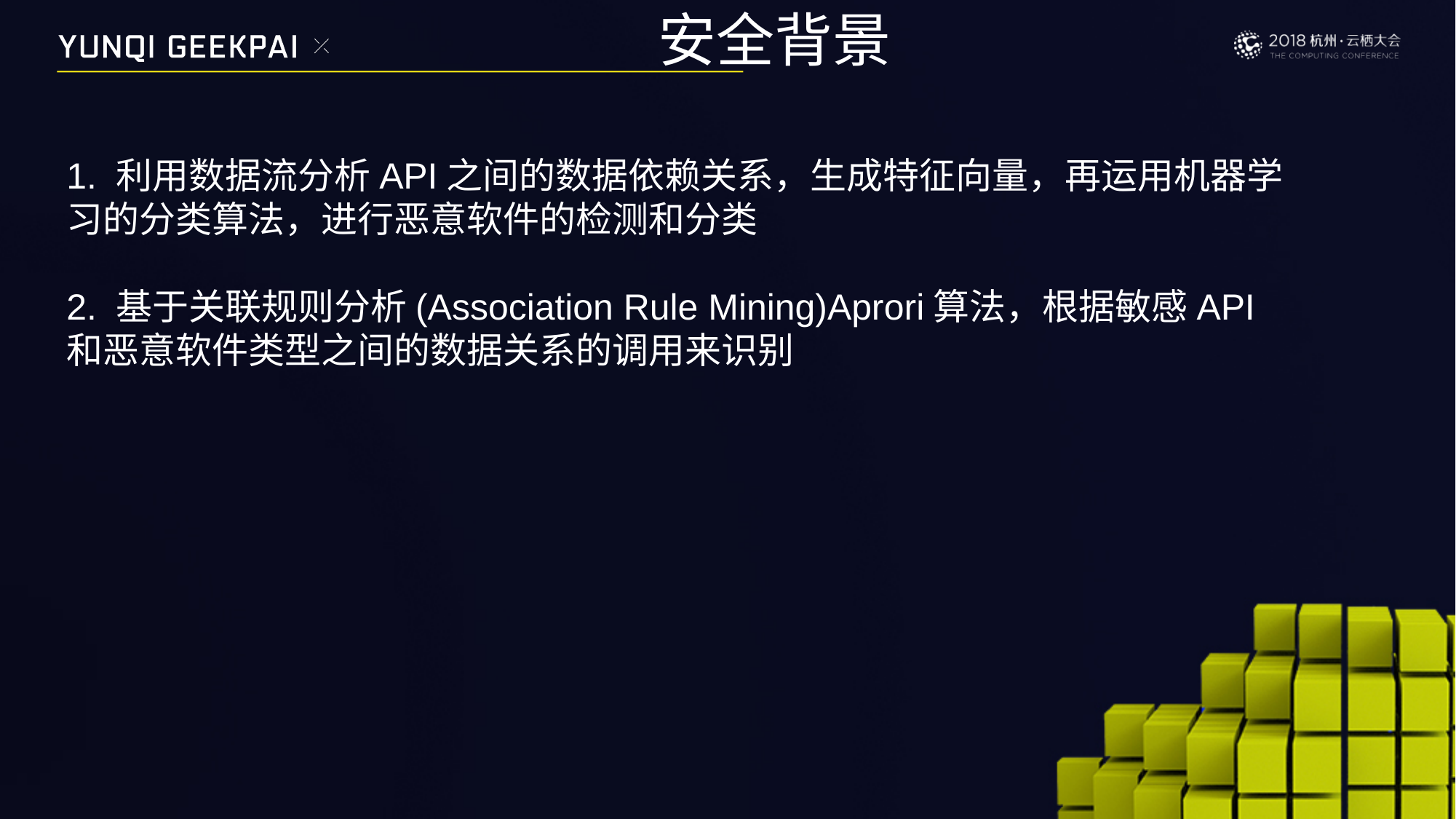

# 安全背景
1. 利用数据流分析API之间的数据依赖关系，生成特征向量，再运用机器学习的分类算法，进行恶意软件的检测和分类

2. 基于关联规则分析(Association Rule Mining)Aprori算法，根据敏感API和恶意软件类型之间的数据关系的调用来识别